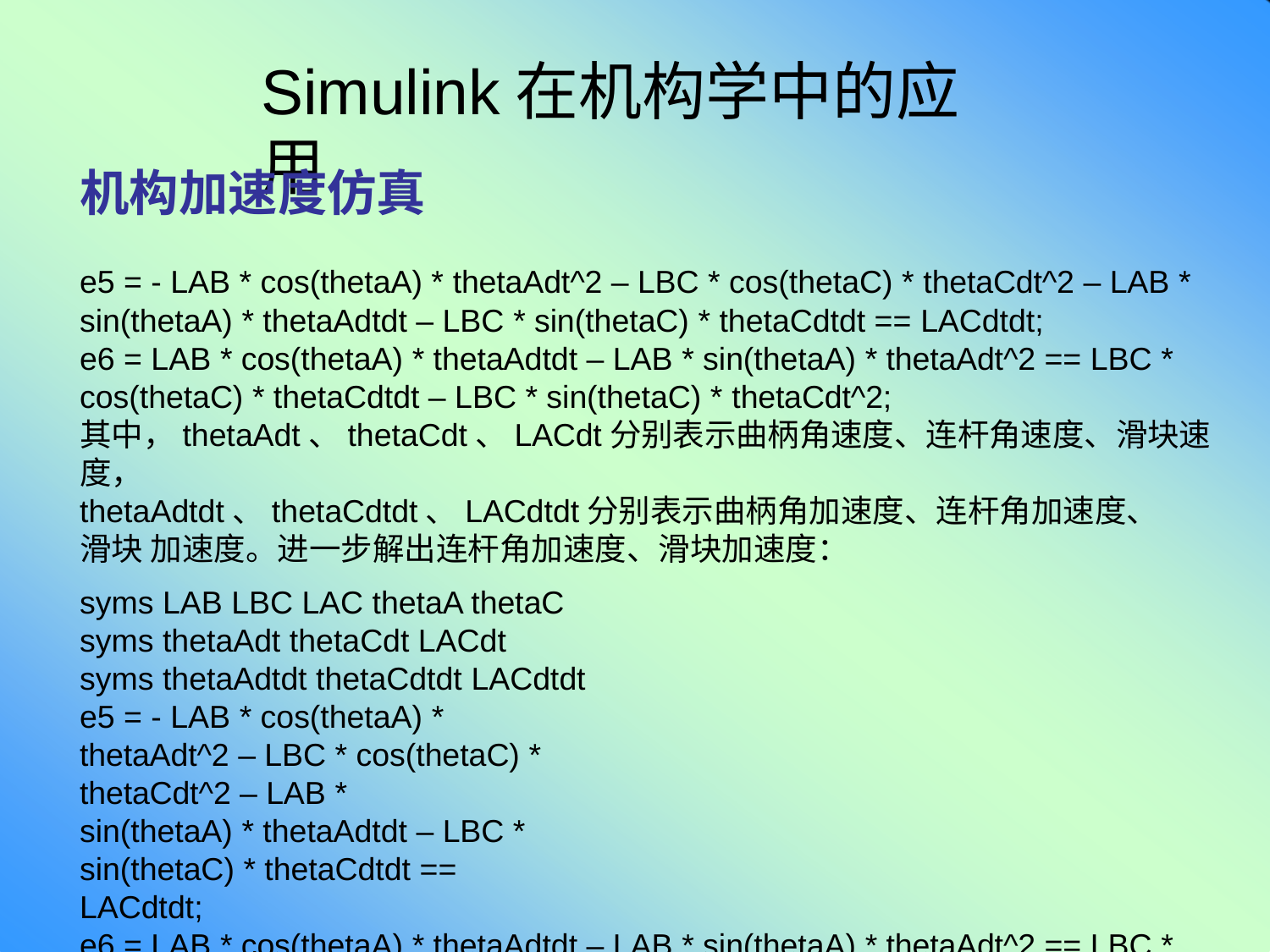

# Simulink在机构学中的应用
机构加速度仿真
e5 = - LAB * cos(thetaA) * thetaAdt^2 – LBC * cos(thetaC) * thetaCdt^2 – LAB *
sin(thetaA) * thetaAdtdt – LBC * sin(thetaC) * thetaCdtdt == LACdtdt;
e6 = LAB * cos(thetaA) * thetaAdtdt – LAB * sin(thetaA) * thetaAdt^2 == LBC *
cos(thetaC) * thetaCdtdt – LBC * sin(thetaC) * thetaCdt^2;
其中，thetaAdt、thetaCdt、LACdt分别表示曲柄角速度、连杆角速度、滑块速度，
thetaAdtdt、thetaCdtdt、LACdtdt分别表示曲柄角加速度、连杆角加速度、滑块 加速度。进一步解出连杆角加速度、滑块加速度：
syms LAB LBC LAC thetaA thetaC  syms thetaAdt thetaCdt LACdt  syms thetaAdtdt thetaCdtdt LACdtdt
e5 = - LAB * cos(thetaA) * thetaAdt^2 – LBC * cos(thetaC) * thetaCdt^2 – LAB *
sin(thetaA) * thetaAdtdt – LBC * sin(thetaC) * thetaCdtdt == LACdtdt;
e6 = LAB * cos(thetaA) * thetaAdtdt – LAB * sin(thetaA) * thetaAdt^2 == LBC *  cos(thetaC) * thetaCdtdt – LBC * sin(thetaC) * thetaCdt^2;
[thetaCdtdt, LACdtdt] = solve(e5, e6, thetaCdtdt, LACdtdt)

上述程序运行后可以获得：